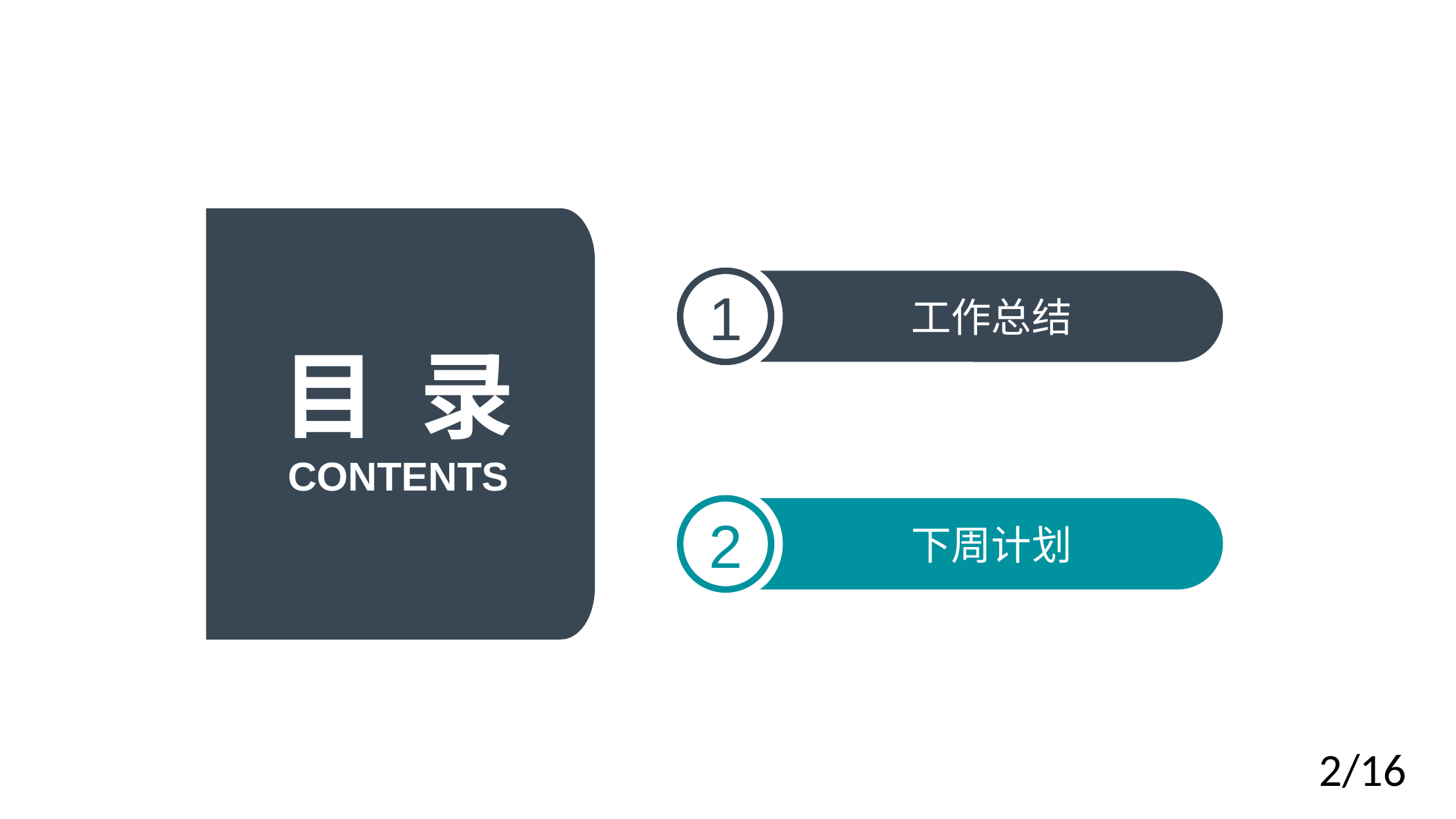

1
工作总结
目  录
CONTENTS
2
下周计划
2/16